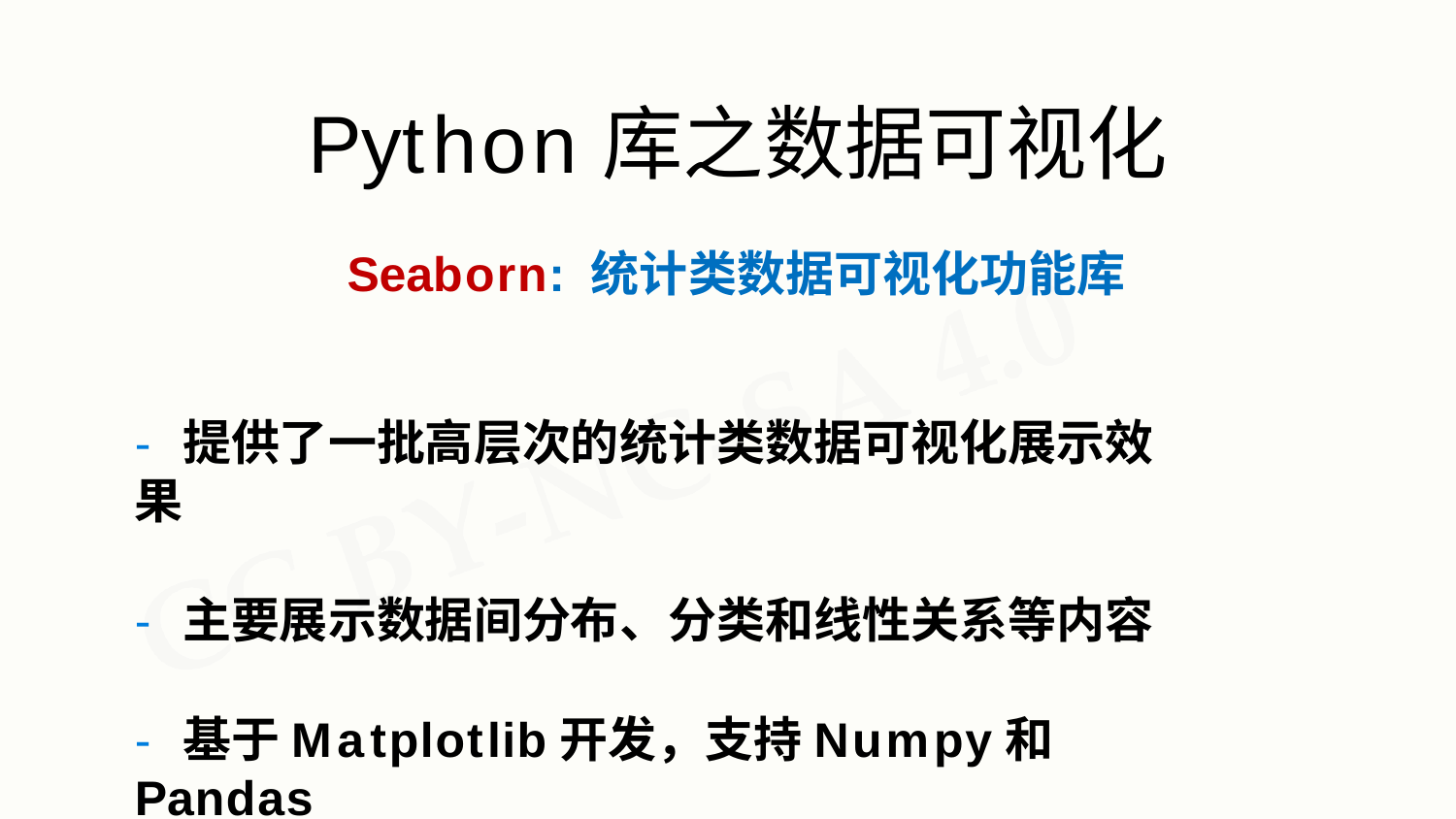

# Python库之数据可视化
Seaborn: 统计类数据可视化功能库

- 提供了一批高层次的统计类数据可视化展示效果

- 主要展示数据间分布、分类和线性关系等内容

- 基于Matplotlib开发，支持Numpy和Pandas